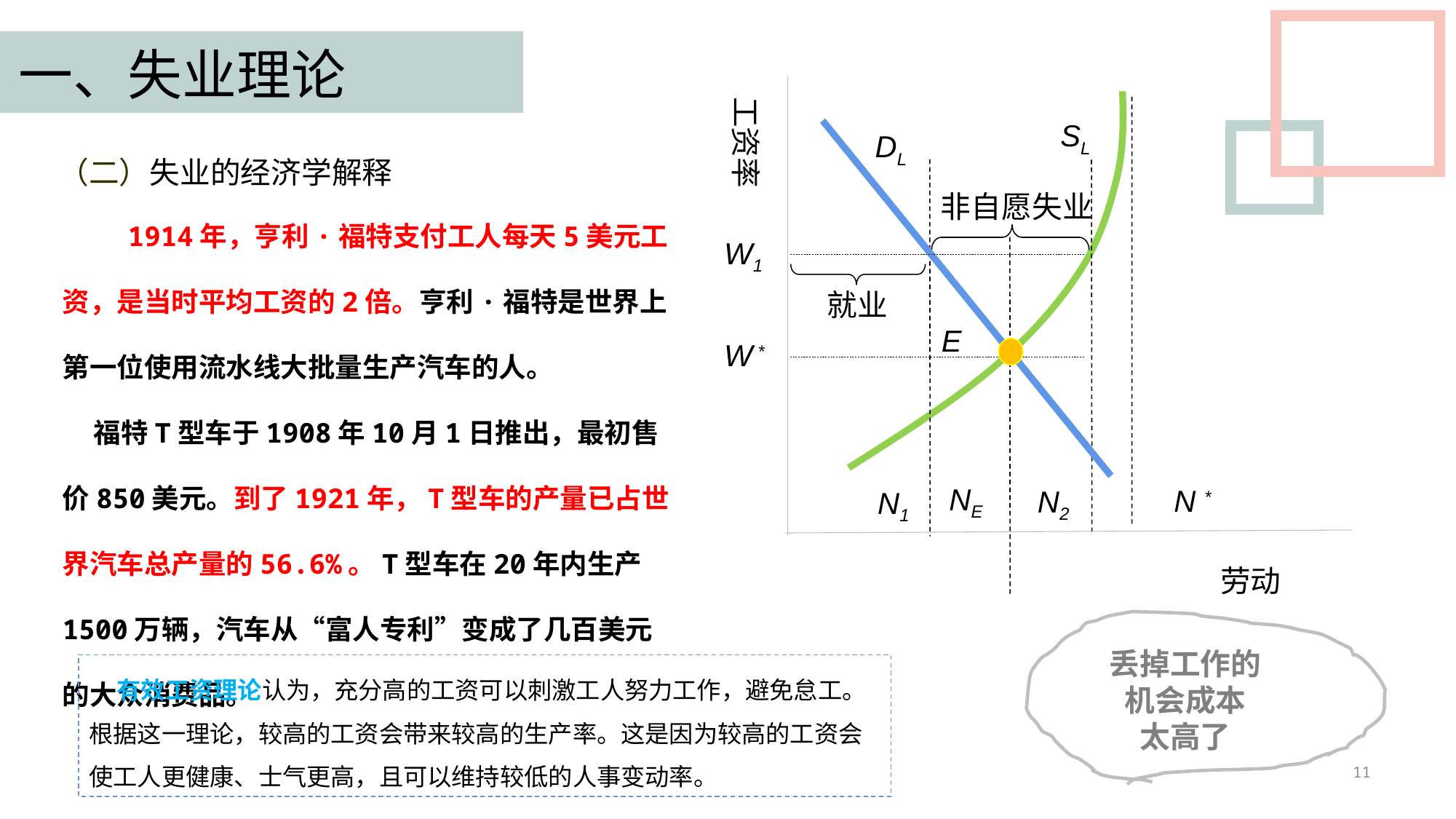

一、失业理论

工资率

SL
DL

（二）失业的经济学解释

    1914年，亨利·福特支付工人每天5美元工资，是当时平均工资的2倍。亨利·福特是世界上第一位使用流水线大批量生产汽车的人。
    福特T型车于1908年10月1日推出，最初售价850美元。到了1921年，T型车的产量已占世界汽车总产量的56.6%。T型车在20年内生产1500万辆，汽车从“富人专利”变成了几百美元的大众消费品。

非自愿失业
W1

就业
E
W *

NE
N *
N2
N1

劳动

丢掉工作的
机会成本
太高了
    有效工资理论认为，充分高的工资可以刺激工人努力工作，避免怠工。根据这一理论，较高的工资会带来较高的生产率。这是因为较高的工资会使工人更健康、士气更高，且可以维持较低的人事变动率。
11